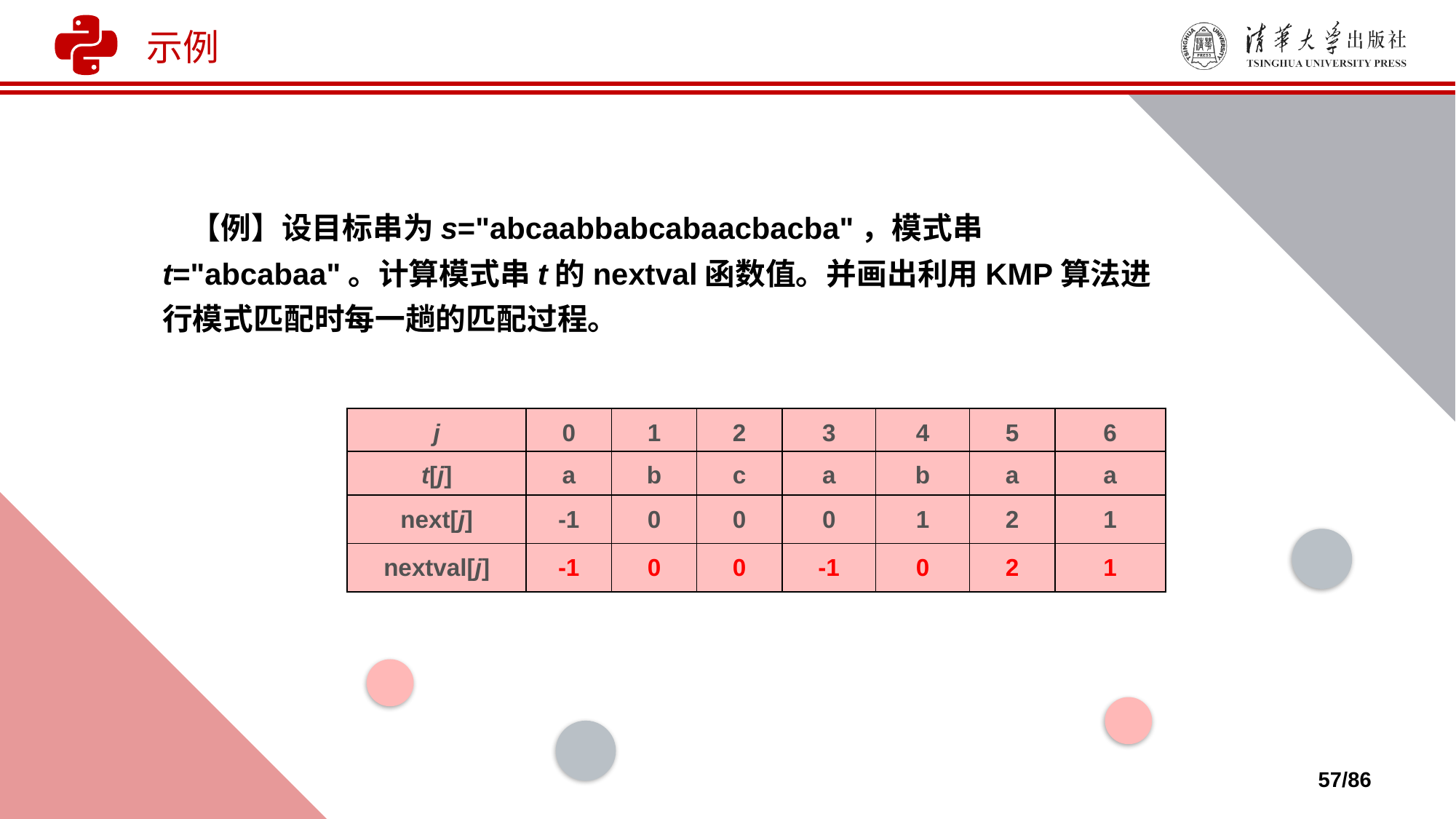

示例

   【例】设目标串为s="abcaabbabcabaacbacba"，模式串t="abcabaa"。计算模式串t的nextval函数值。并画出利用KMP算法进行模式匹配时每一趟的匹配过程。
| j | 0 | 1 | 2 | 3 | 4 | 5 | 6 |
| --- | --- | --- | --- | --- | --- | --- | --- |
| t[j] | a | b | c | a | b | a | a |
| next[j] | -1 | 0 | 0 | 0 | 1 | 2 | 1 |
| nextval[j] | -1 | 0 | 0 | -1 | 0 | 2 | 1 |

57/86